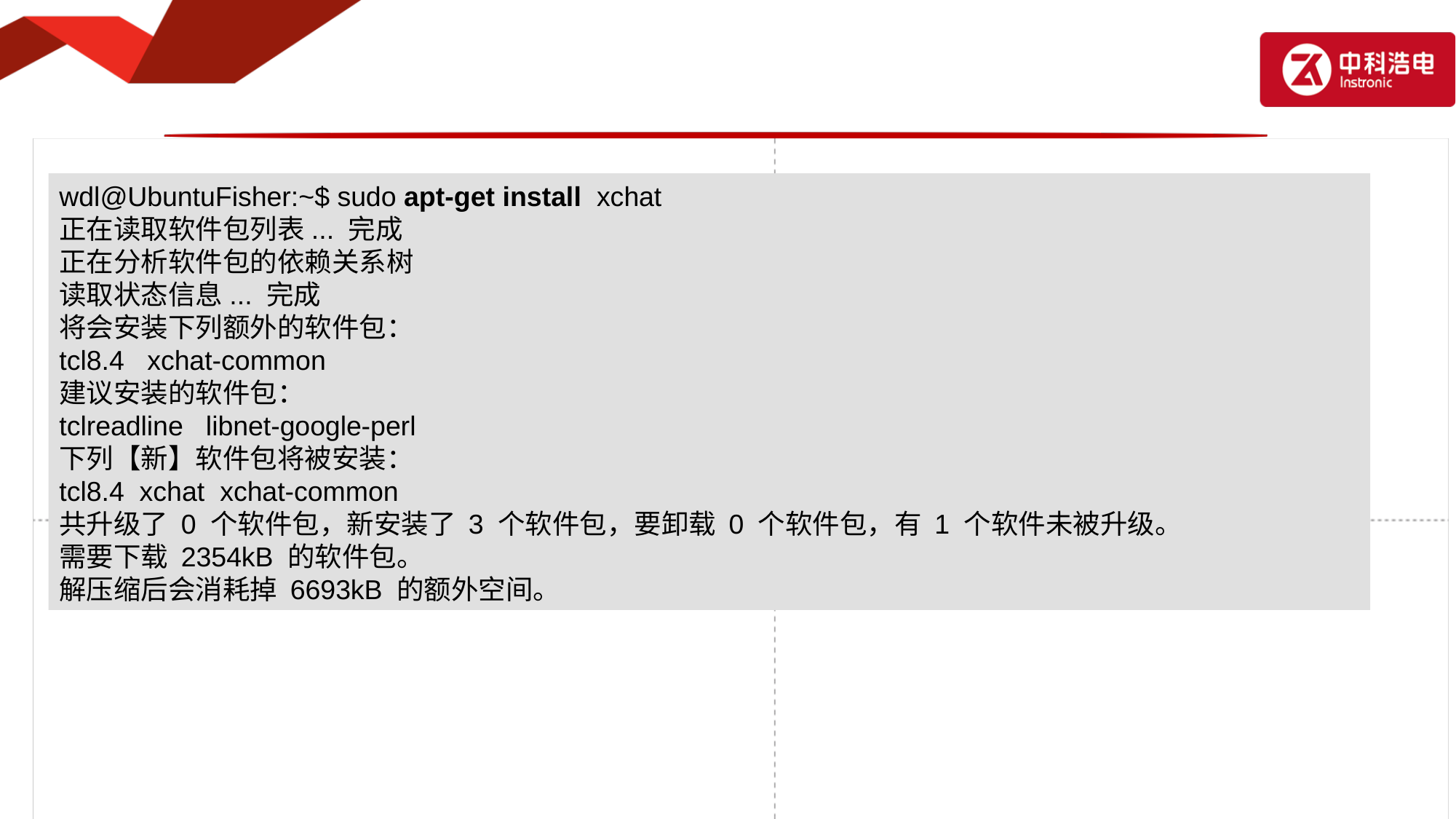

安装xchat聊天室软件
wdl@UbuntuFisher:~$ sudo apt-get install  xchat
正在读取软件包列表... 完成
正在分析软件包的依赖关系树
读取状态信息... 完成
将会安装下列额外的软件包：
tcl8.4   xchat-common
建议安装的软件包：
tclreadline   libnet-google-perl
下列【新】软件包将被安装：
tcl8.4  xchat  xchat-common
共升级了 0 个软件包，新安装了 3 个软件包，要卸载 0 个软件包，有 1 个软件未被升级。
需要下载 2354kB 的软件包。
解压缩后会消耗掉 6693kB 的额外空间。